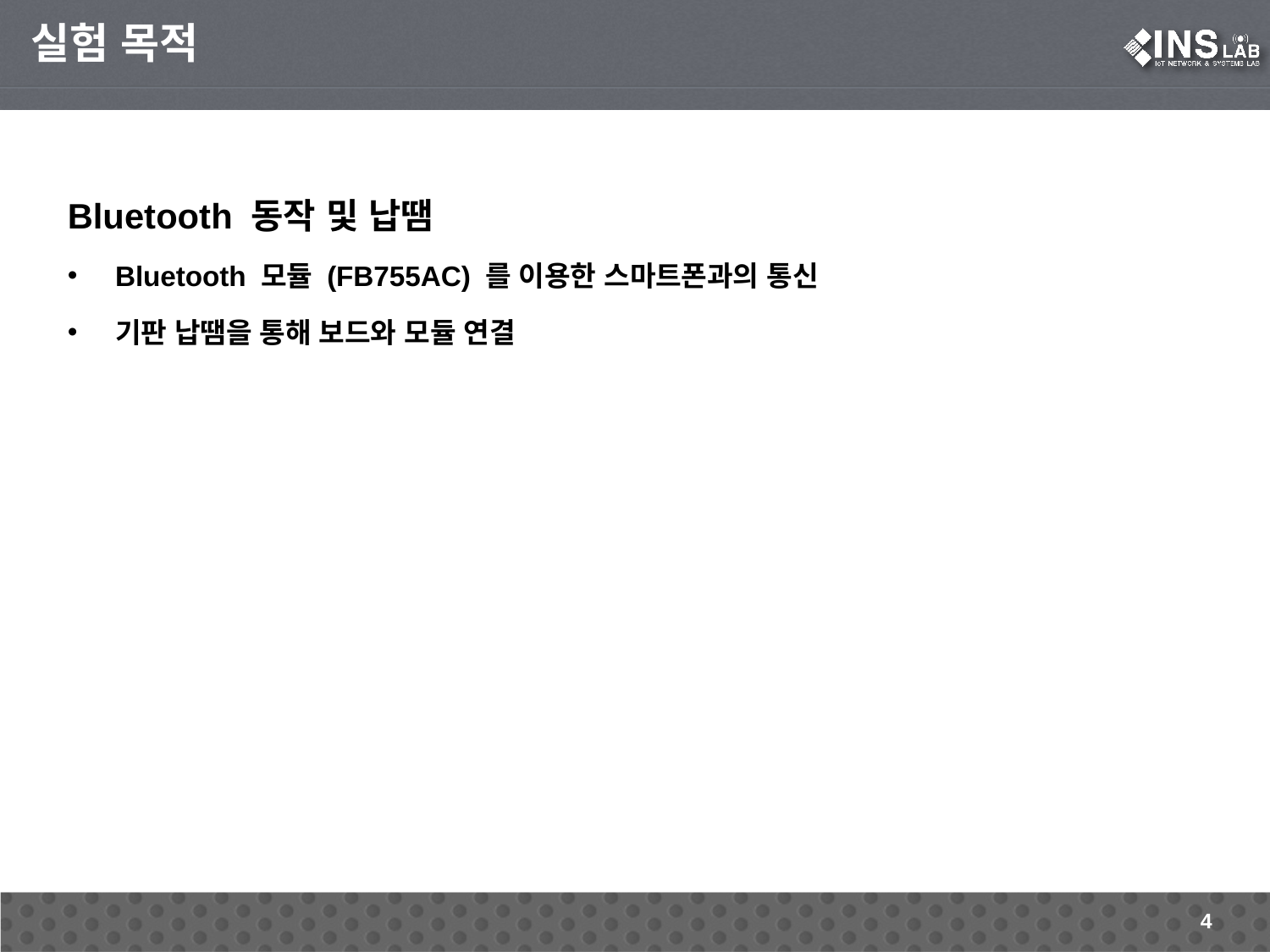

실험 목적
Bluetooth 동작 및 납땜
Bluetooth 모듈 (FB755AC) 를 이용한 스마트폰과의 통신
기판 납땜을 통해 보드와 모듈 연결
4